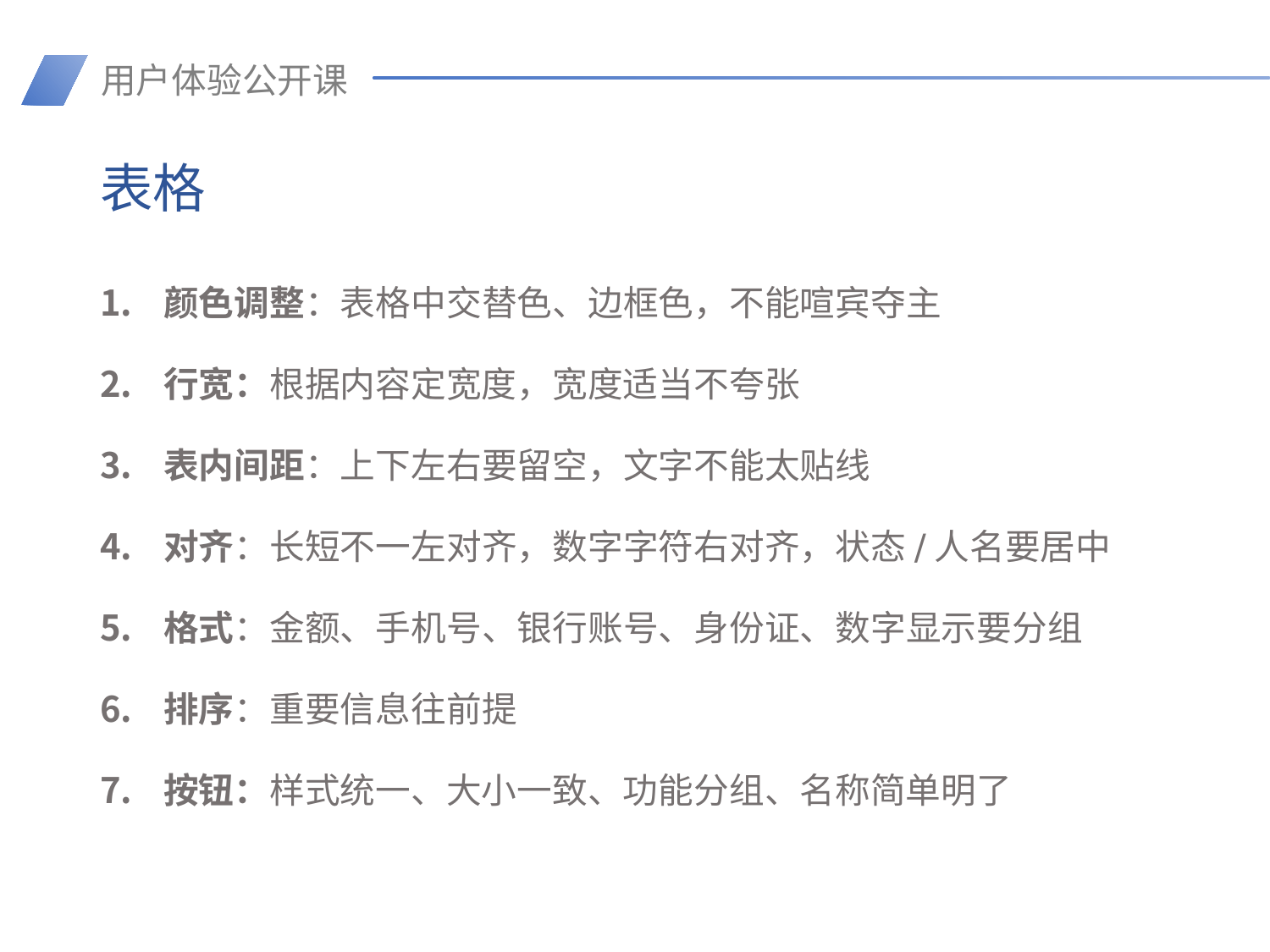

# 表格
颜色调整：表格中交替色、边框色，不能喧宾夺主
行宽：根据内容定宽度，宽度适当不夸张
表内间距：上下左右要留空，文字不能太贴线
对齐：长短不一左对齐，数字字符右对齐，状态/人名要居中
格式：金额、手机号、银行账号、身份证、数字显示要分组
排序：重要信息往前提
按钮：样式统一、大小一致、功能分组、名称简单明了